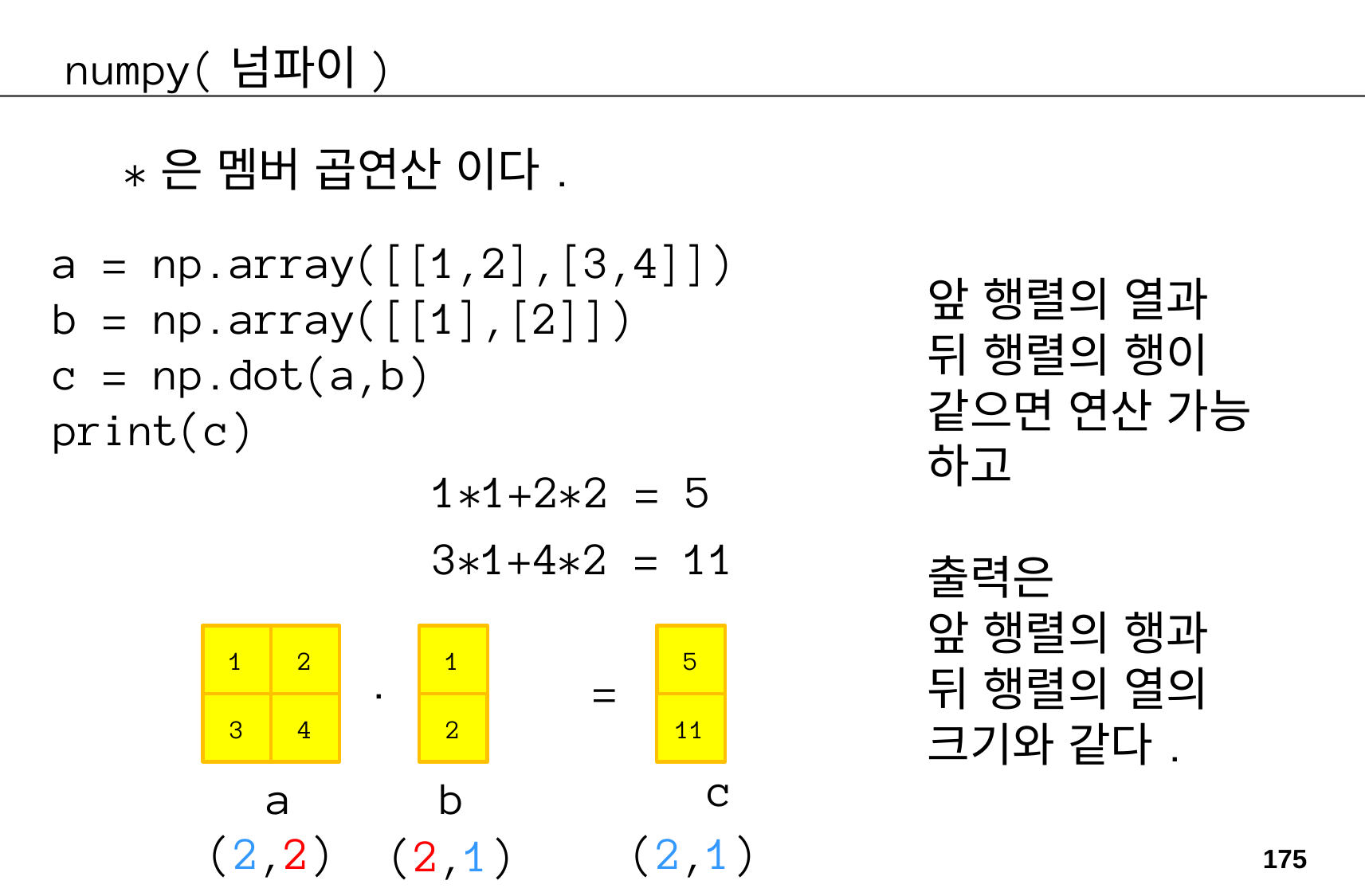

numpy(넘파이)
*은 멤버 곱연산 이다.
a = np.array([[1,2],[3,4]])
b = np.array([[1],[2]])
c = np.dot(a,b)
print(c)
앞 행렬의 열과
뒤 행렬의 행이
같으면 연산 가능
하고

출력은
앞 행렬의 행과
뒤 행렬의 열의
크기와 같다.
1*1+2*2 = 5
3*1+4*2 = 11
1
2
1
5
.
=
2
11
3
4
c
a
b
(2,2)
(2,1)
(2,1)